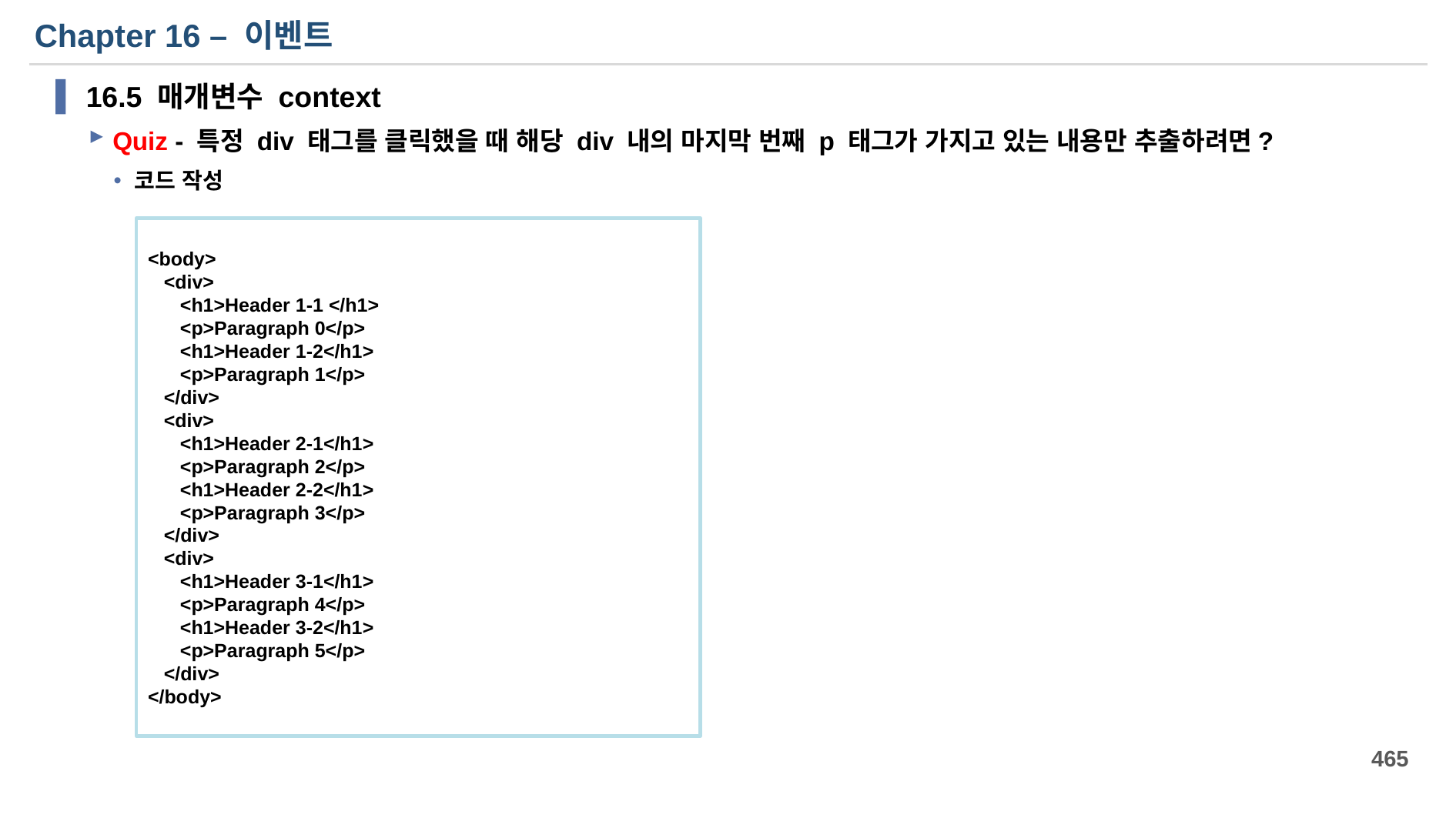

# Chapter 16 – 이벤트
16.5 매개변수 context
Quiz - 특정 div 태그를 클릭했을 때 해당 div 내의 마지막 번째 p 태그가 가지고 있는 내용만 추출하려면?
코드 작성

<body>
   <div>
      <h1>Header 1-1 </h1>
      <p>Paragraph 0</p>
      <h1>Header 1-2</h1>
      <p>Paragraph 1</p>
   </div>
   <div>
      <h1>Header 2-1</h1>
      <p>Paragraph 2</p>
      <h1>Header 2-2</h1>
      <p>Paragraph 3</p>
   </div>
   <div>
      <h1>Header 3-1</h1>
      <p>Paragraph 4</p>
      <h1>Header 3-2</h1>
      <p>Paragraph 5</p>
   </div>
</body>
465